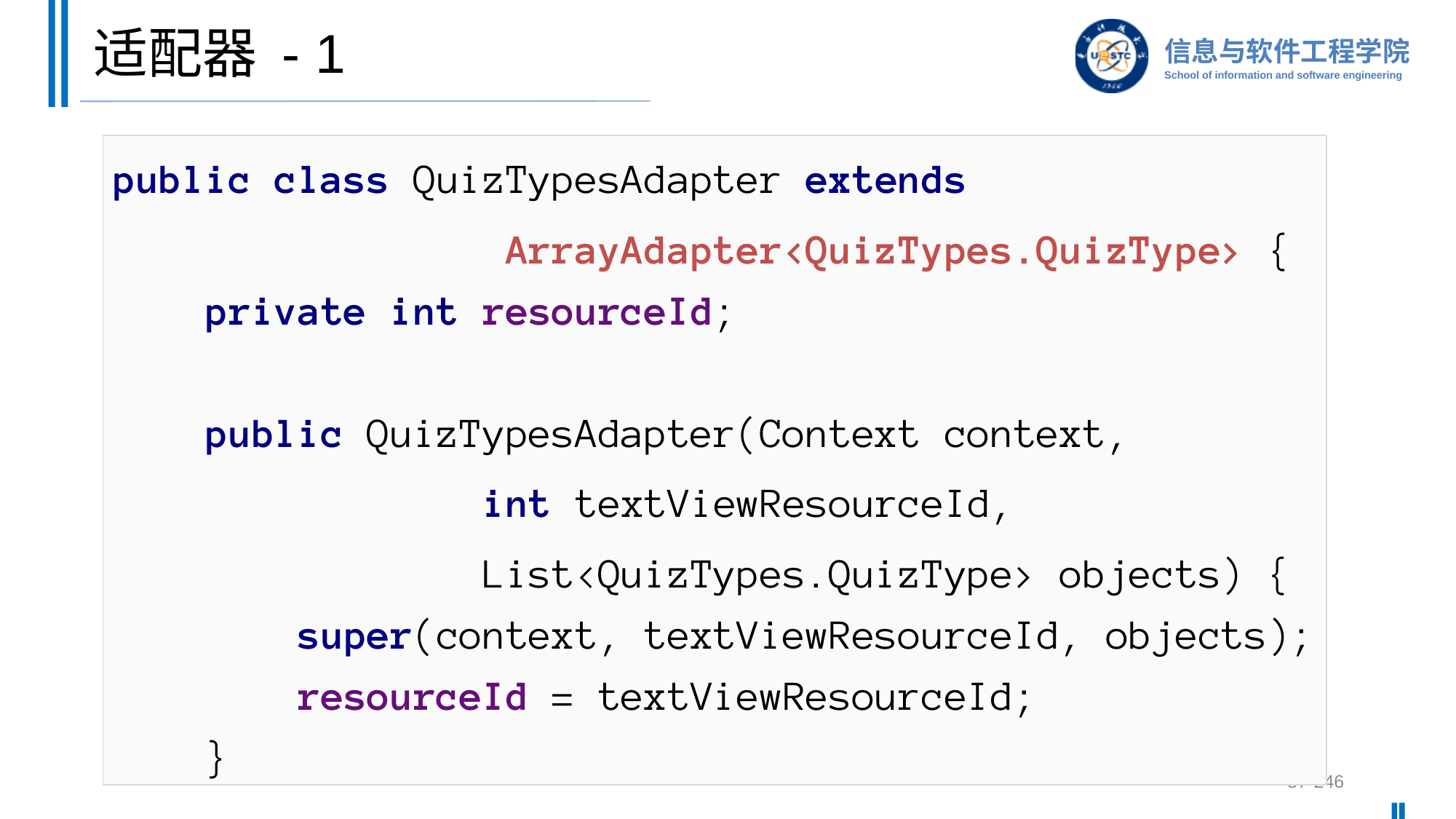

# 适配器 - 1
public class QuizTypesAdapter extends
                 ArrayAdapter<QuizTypes.QuizType> {
    private int resourceId;
    public QuizTypesAdapter(Context context,
                int textViewResourceId,
                List<QuizTypes.QuizType> objects) {
        super(context, textViewResourceId, objects);
        resourceId = textViewResourceId;
    }
87-246